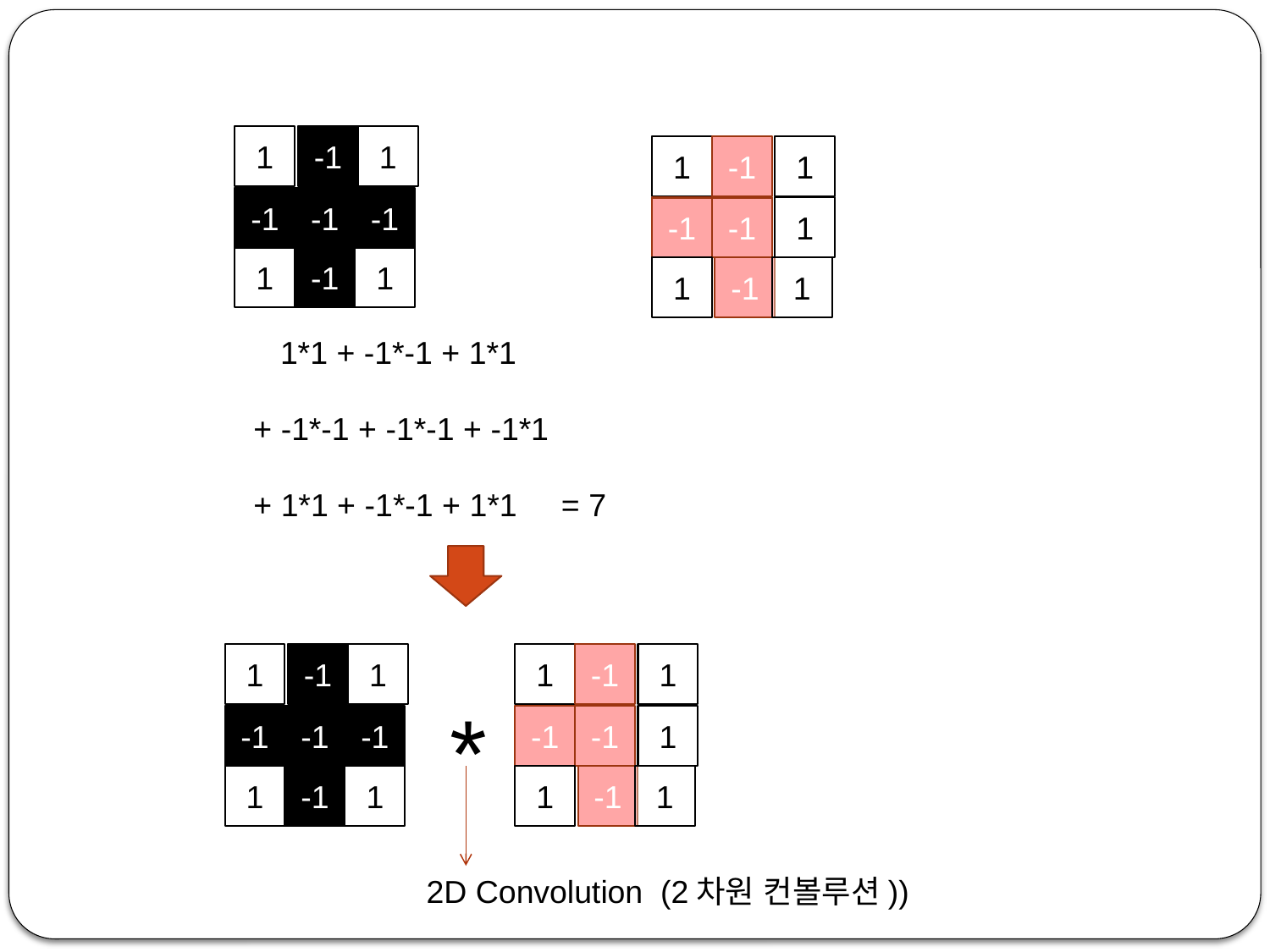

1
-1
1
1
-1
1
1
-1
-1
1
-1
1
-1
-1
-1
1
-1
1
   1*1 + -1*-1 + 1*1

+ -1*-1 + -1*-1 + -1*1

+ 1*1 + -1*-1 + 1*1     = 7

1
-1
1
1
-1
1
1
-1
-1
1
-1
1
*
-1
-1
-1
1
-1
1
2D Convolution  (2차원 컨볼루션))